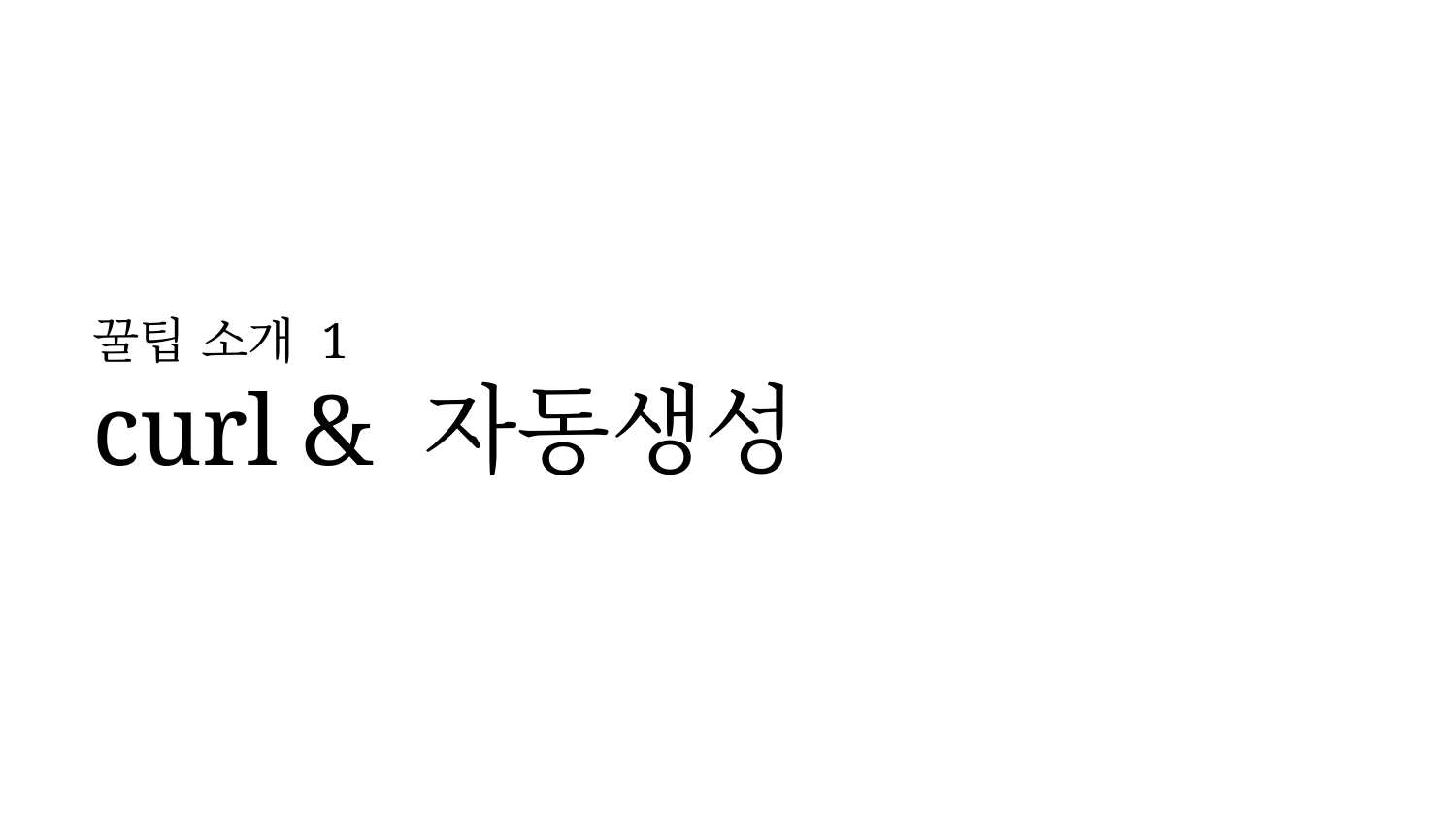

# 꿀팁 소개 1
curl & 자동생성